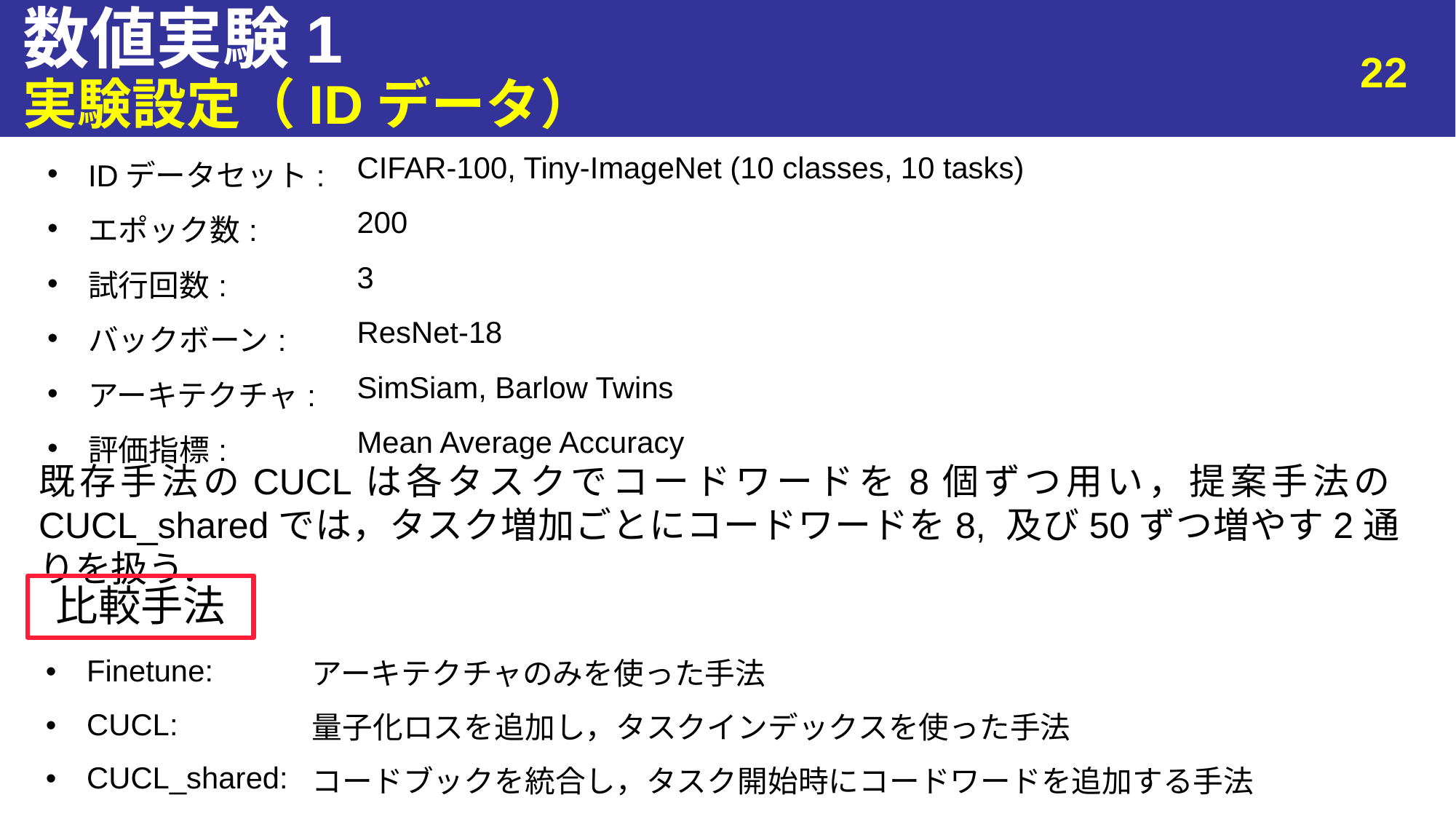

# 数値実験1
22
実験設定（IDデータ）
| IDデータセット: | CIFAR-100, Tiny-ImageNet (10 classes, 10 tasks) |
| --- | --- |
| エポック数: | 200 |
| 試行回数: | 3 |
| バックボーン: | ResNet-18 |
| アーキテクチャ: | SimSiam, Barlow Twins |
| 評価指標: | Mean Average Accuracy |
既存手法のCUCLは各タスクでコードワードを8個ずつ用い，提案手法のCUCL_sharedでは，タスク増加ごとにコードワードを8, 及び50ずつ増やす2通りを扱う．
比較手法

| Finetune: | アーキテクチャのみを使った手法 |
| --- | --- |
| CUCL: | 量子化ロスを追加し，タスクインデックスを使った手法 |
| CUCL\_shared: | コードブックを統合し，タスク開始時にコードワードを追加する手法 |